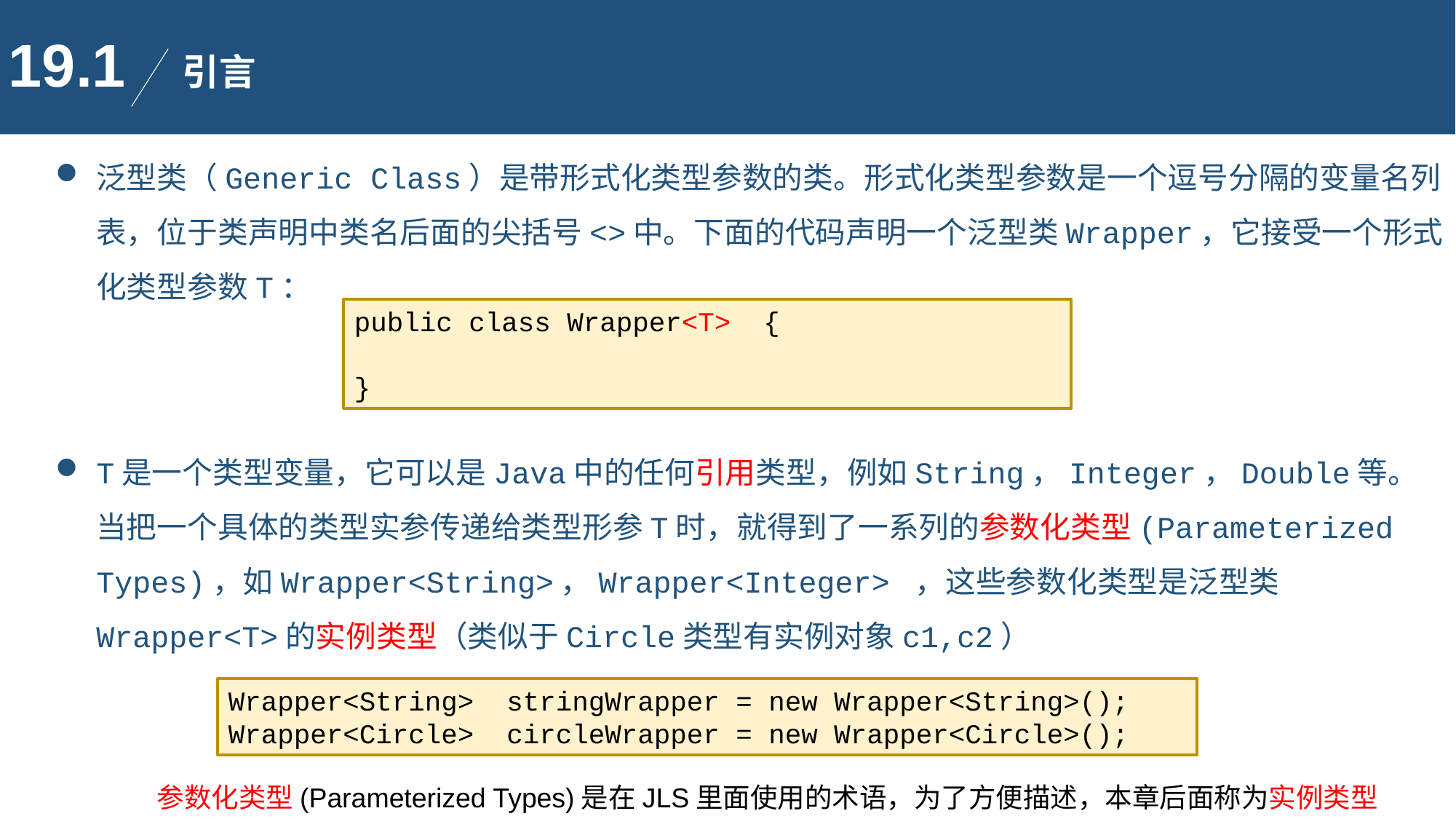

19.1
引言
泛型类（Generic Class）是带形式化类型参数的类。形式化类型参数是一个逗号分隔的变量名列表，位于类声明中类名后面的尖括号<>中。下面的代码声明一个泛型类Wrapper，它接受一个形式化类型参数T：

T是一个类型变量，它可以是Java中的任何引用类型，例如String，Integer，Double等。当把一个具体的类型实参传递给类型形参T时，就得到了一系列的参数化类型(Parameterized Types)，如Wrapper<String>，Wrapper<Integer> ，这些参数化类型是泛型类Wrapper<T>的实例类型（类似于Circle类型有实例对象c1,c2）
public class Wrapper<T>  {

}
Wrapper<String>  stringWrapper = new Wrapper<String>();
Wrapper<Circle>  circleWrapper = new Wrapper<Circle>();
参数化类型(Parameterized Types)是在JLS里面使用的术语，为了方便描述，本章后面称为实例类型